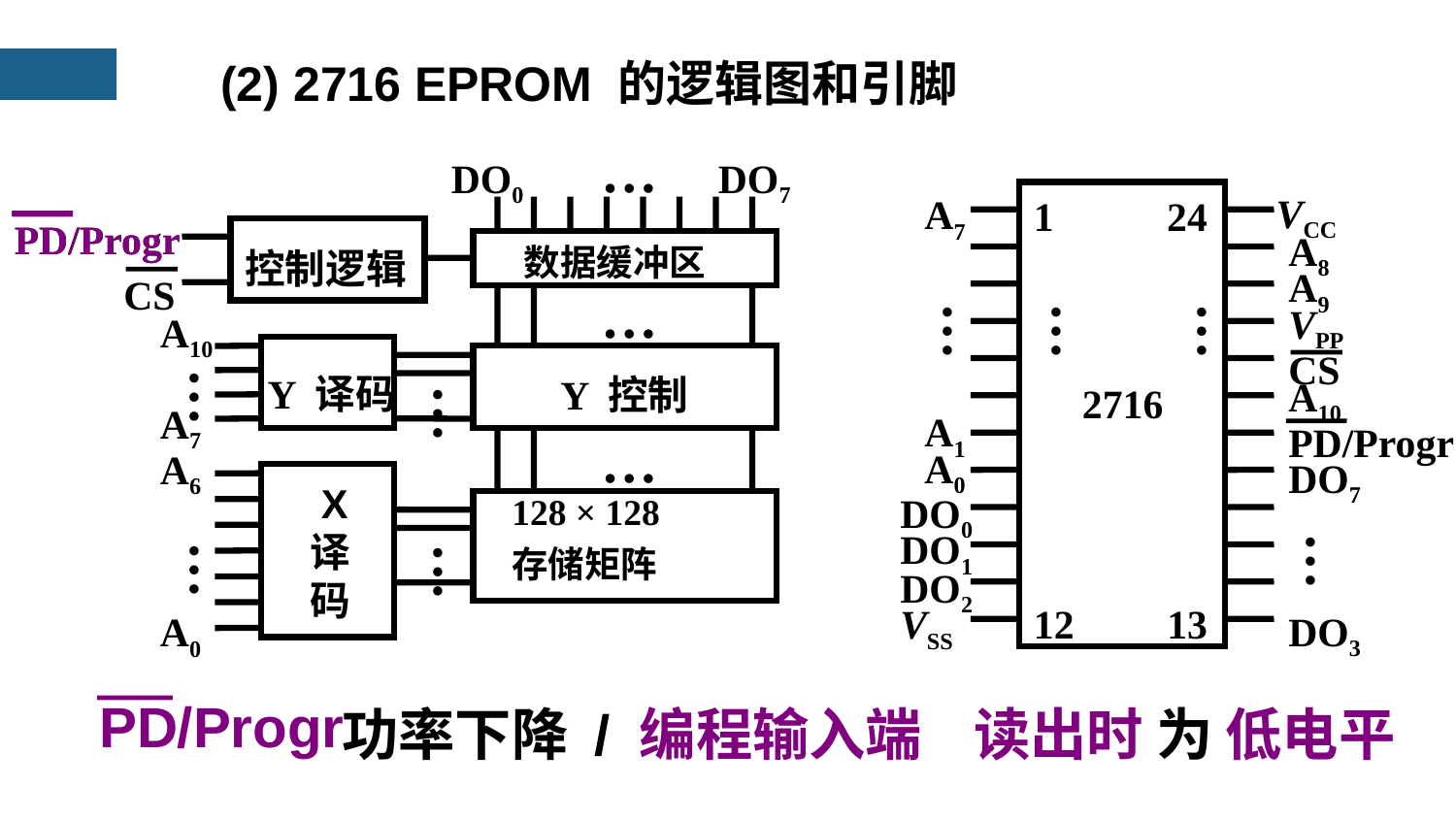

(2) 2716 EPROM 的逻辑图和引脚
…
DO0
DO7
PD/Progr

数据缓冲区

控制逻辑

CS

…

A10

Y 译码

Y 控制
…

…

A7

…

A6

 X 译码

128 × 128
存储矩阵

…

…

A0

VCC

A7

1
24

A8

A9

…
…
…
VPP

CS

A10

2716

A1

PD/Progr

A0

DO7

DO0

DO1
…

DO2

VSS

12
13
DO3

PD/Progr

PD/Progr

功率下降 / 编程输入端    读出时 为 低电平